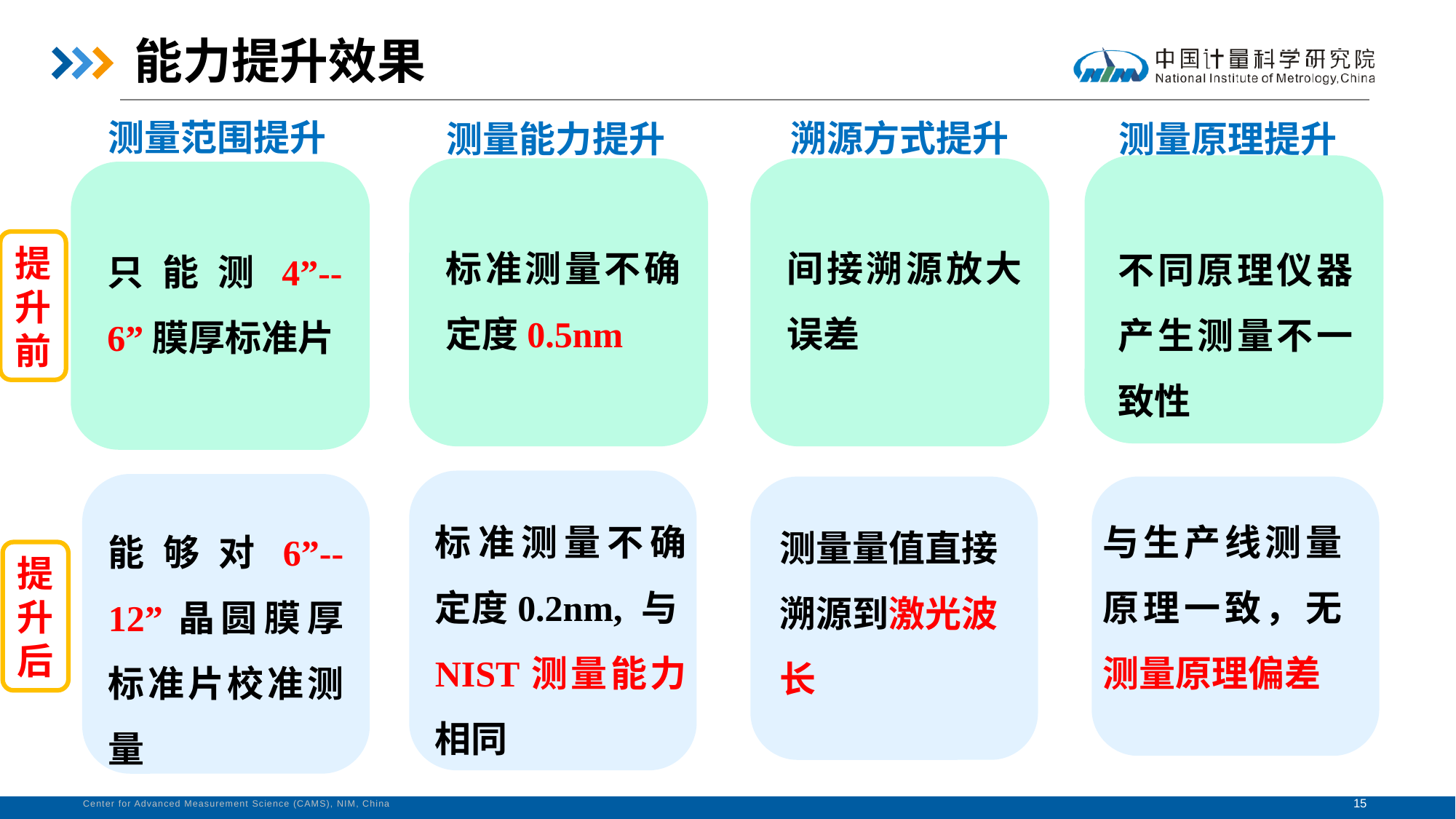

能力提升效果
测量范围提升
溯源方式提升
测量能力提升
测量原理提升

标准测量不确定度0.5nm
间接溯源放大误差
不同原理仪器产生测量不一致性
只能测4”--6”膜厚标准片
提升前

标准测量不确定度0.2nm, 与NIST测量能力相同
与生产线测量原理一致，无测量原理偏差
测量量值直接溯源到激光波长
能够对6”--12”晶圆膜厚标准片校准测量
提升
后